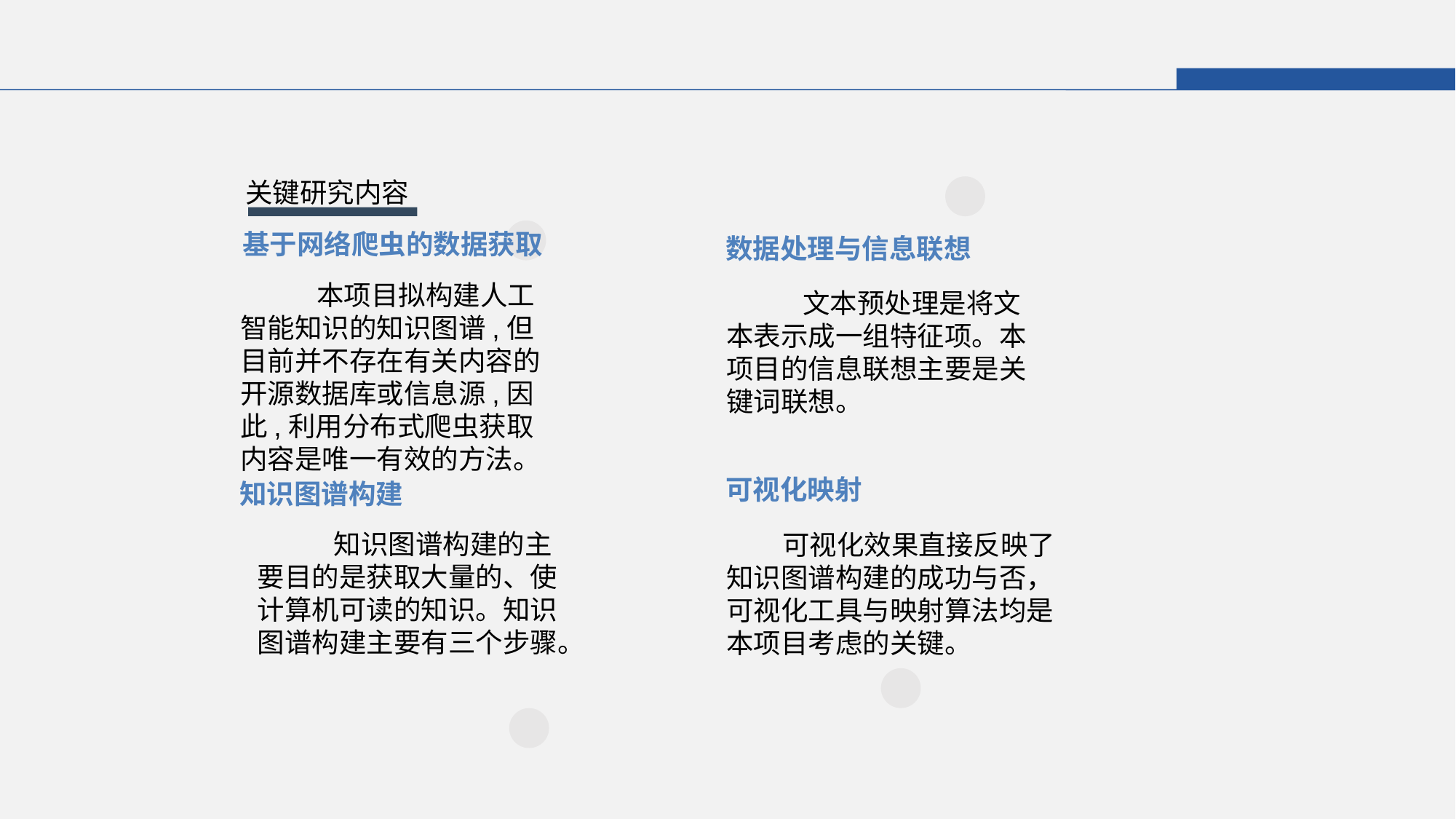

关键研究内容

基于网络爬虫的数据获取

数据处理与信息联想

        本项目拟构建人工智能知识的知识图谱,但目前并不存在有关内容的开源数据库或信息源,因此,利用分布式爬虫获取内容是唯一有效的方法。
        文本预处理是将文本表示成一组特征项。本项目的信息联想主要是关键词联想。

知识图谱构建
可视化映射
        知识图谱构建的主要目的是获取大量的、使计算机可读的知识。知识图谱构建主要有三个步骤。
        可视化效果直接反映了知识图谱构建的成功与否，可视化工具与映射算法均是本项目考虑的关键。